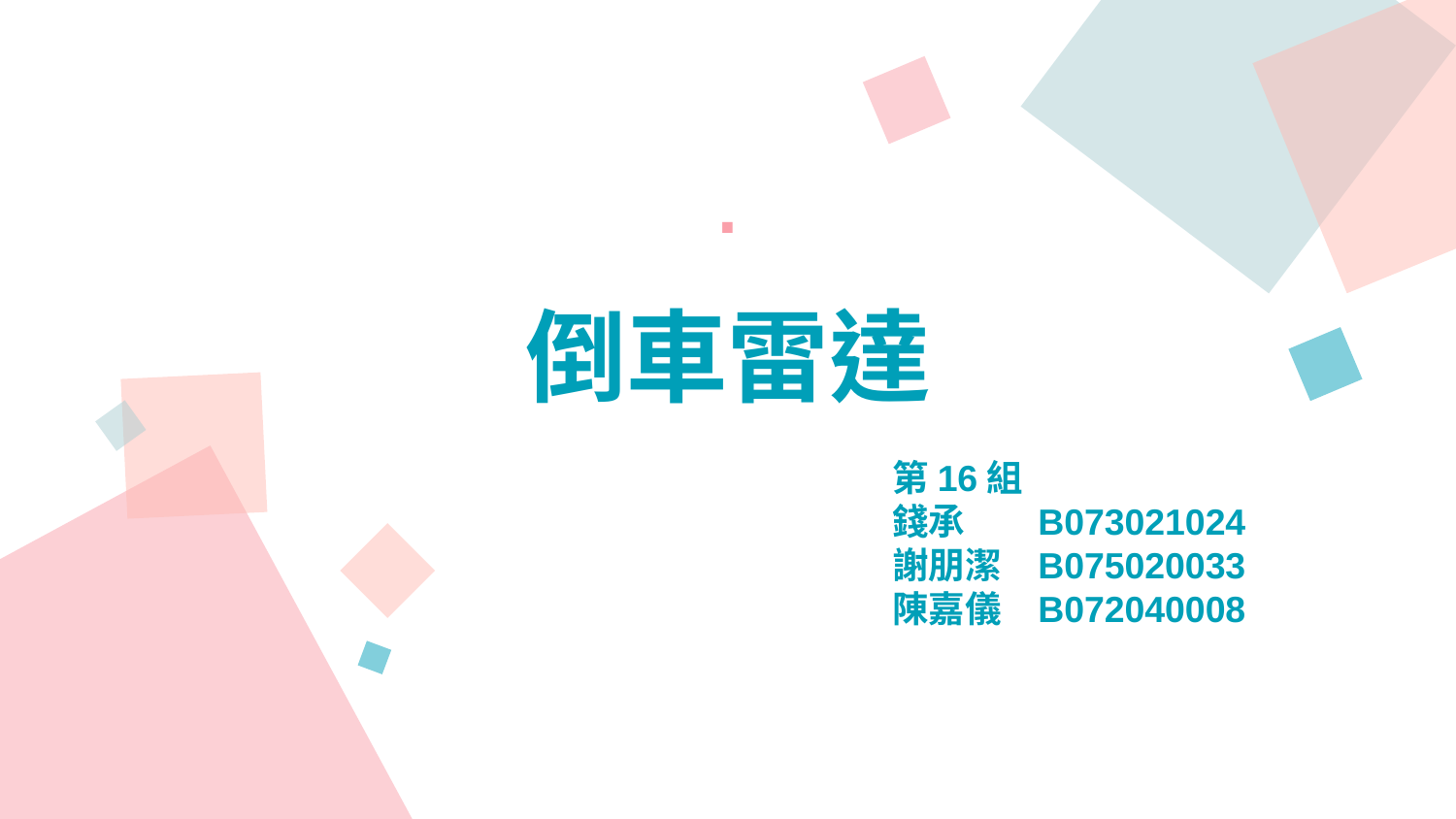

.
倒車雷達
第16組
錢承	B073021024
謝朋潔	B075020033
陳嘉儀	B072040008